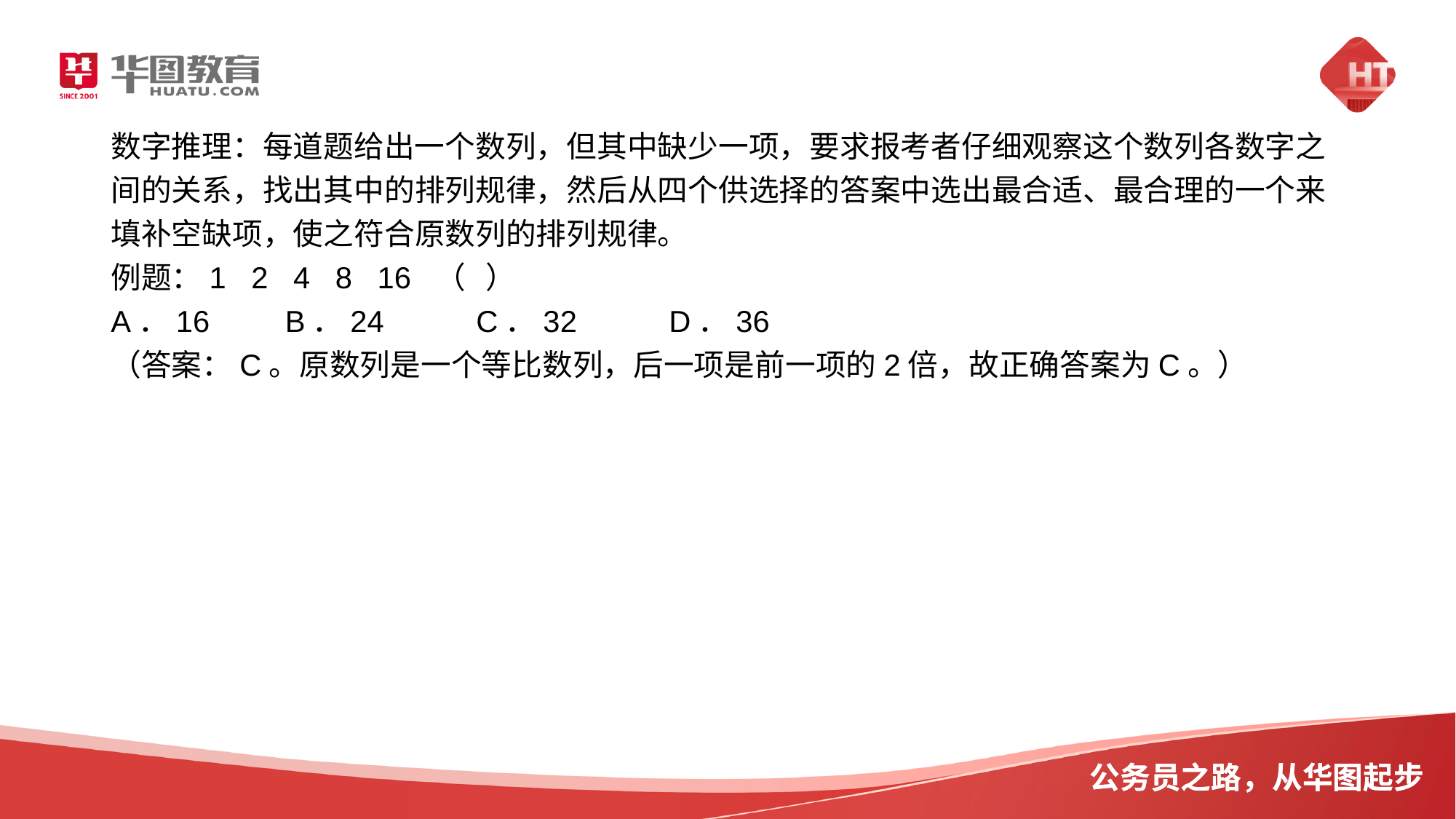

数字推理：每道题给出一个数列，但其中缺少一项，要求报考者仔细观察这个数列各数字之间的关系，找出其中的排列规律，然后从四个供选择的答案中选出最合适、最合理的一个来填补空缺项，使之符合原数列的排列规律。
例题：1   2   4   8   16  （   ）
A．16         B．24           C．32           D．36
（答案：C。原数列是一个等比数列，后一项是前一项的2倍，故正确答案为C。）